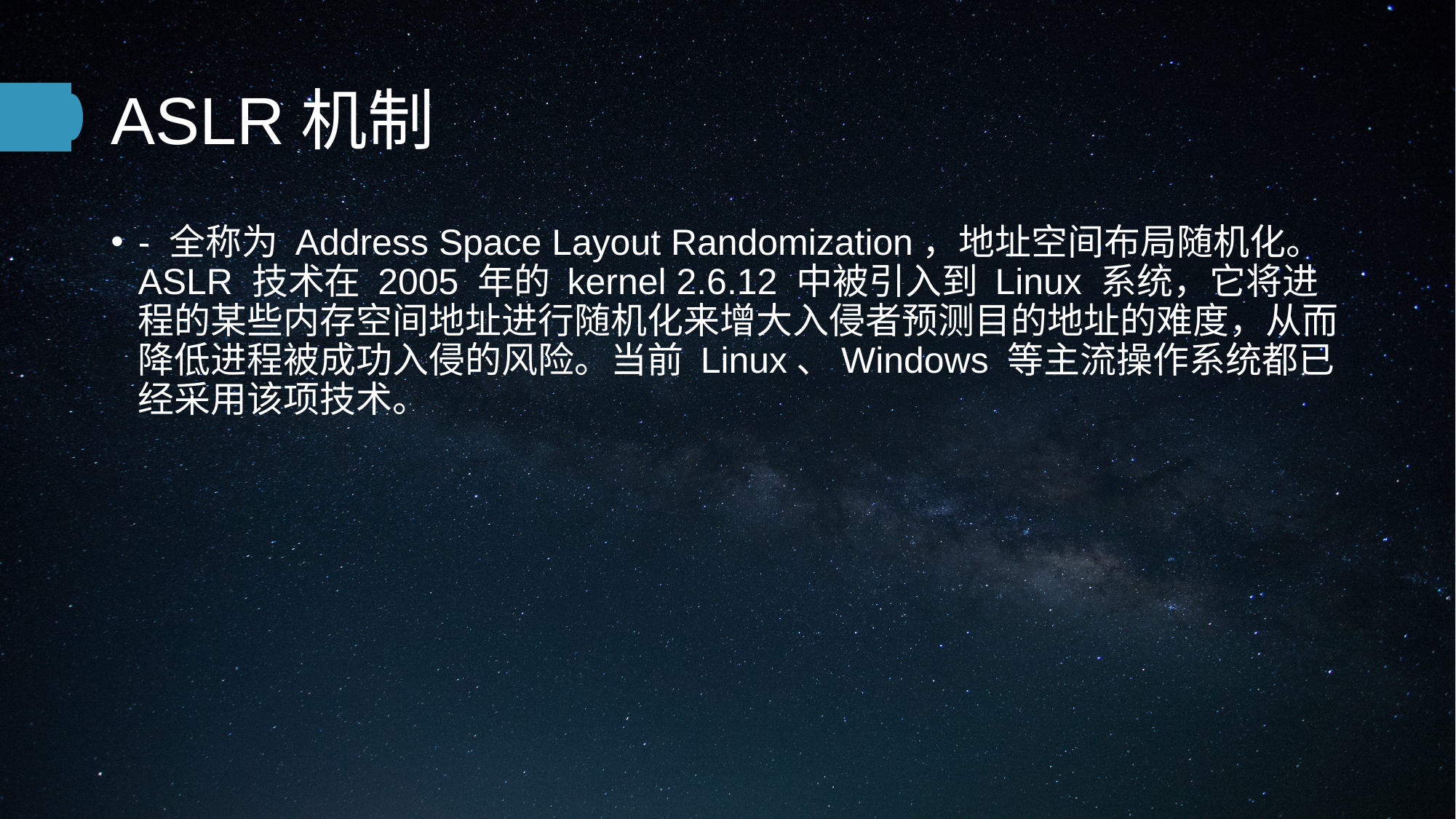

# ASLR机制
- 全称为 Address Space Layout Randomization，地址空间布局随机化。ASLR 技术在 2005 年的 kernel 2.6.12 中被引入到 Linux 系统，它将进程的某些内存空间地址进行随机化来增大入侵者预测目的地址的难度，从而降低进程被成功入侵的风险。当前 Linux、Windows 等主流操作系统都已经采用该项技术。